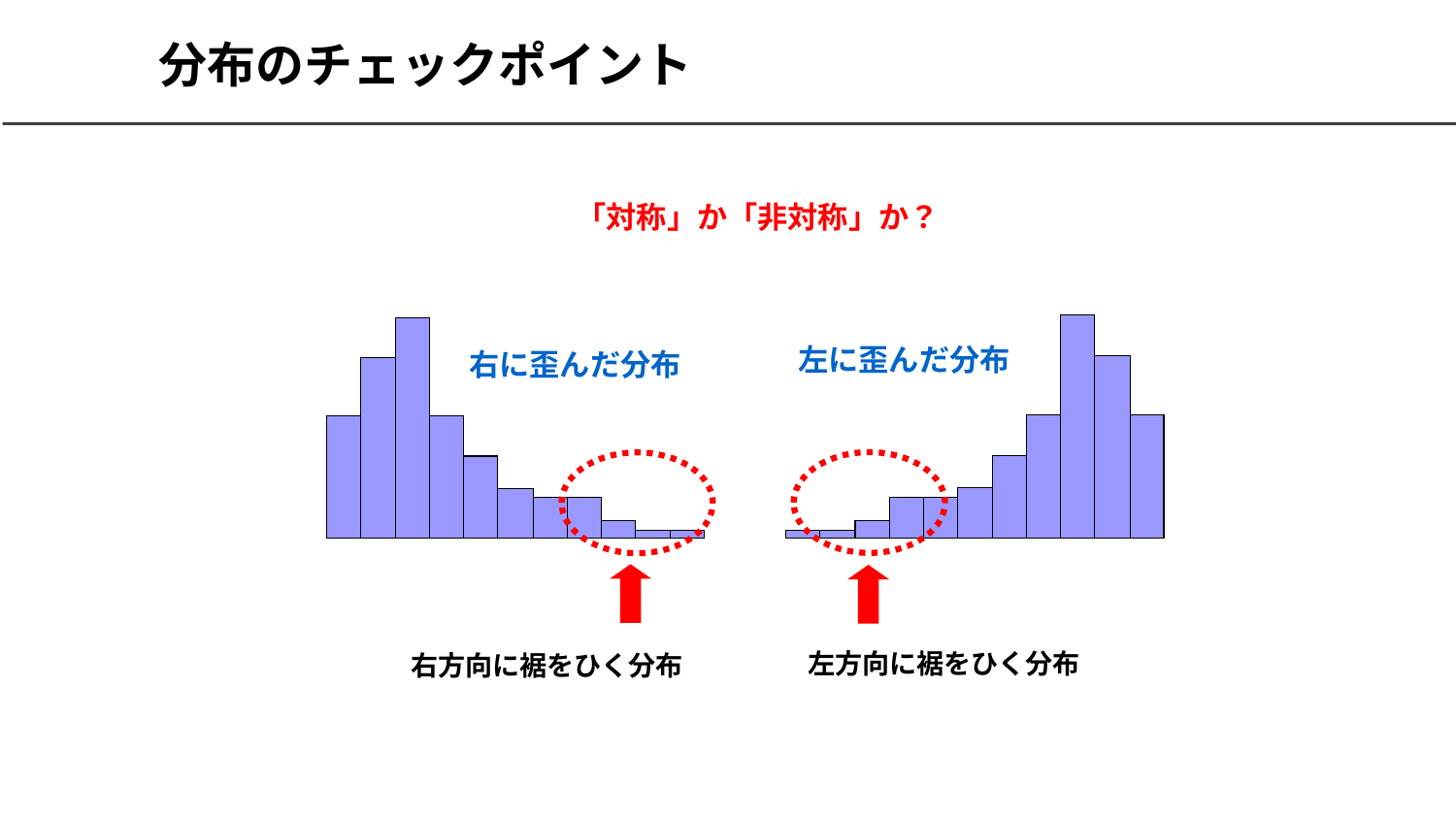

# 分布のチェックポイント
「対称」か「非対称」か？

右に歪んだ分布

左に歪んだ分布

左方向に裾をひく分布
右方向に裾をひく分布